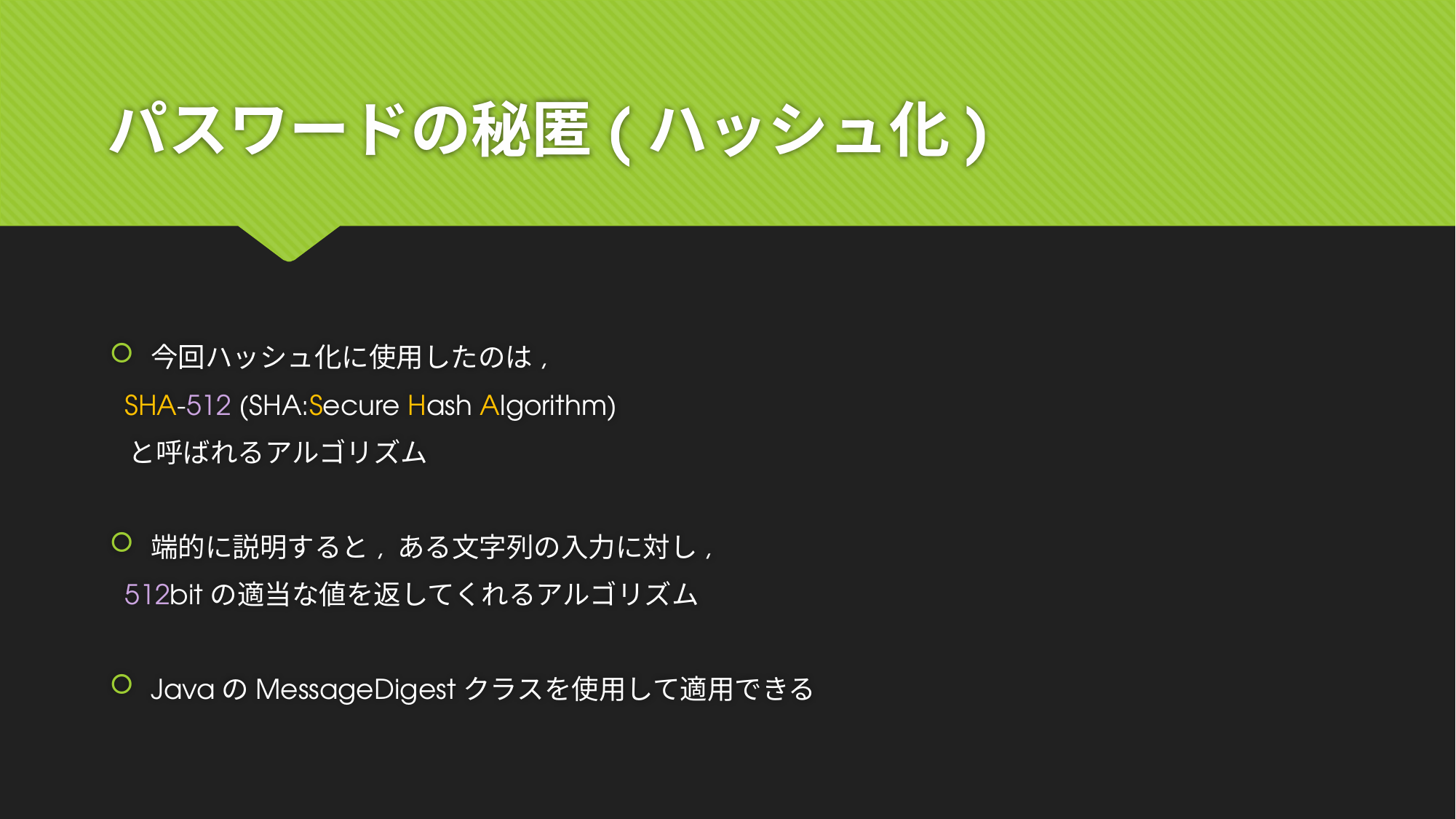

# パスワードの秘匿(ハッシュ化)

今回ハッシュ化に使用したのは,
  SHA-512 (SHA:Secure Hash Algorithm)
  と呼ばれるアルゴリズム

端的に説明すると, ある文字列の入力に対し,
  512bitの適当な値を返してくれるアルゴリズム

JavaのMessageDigestクラスを使用して適用できる